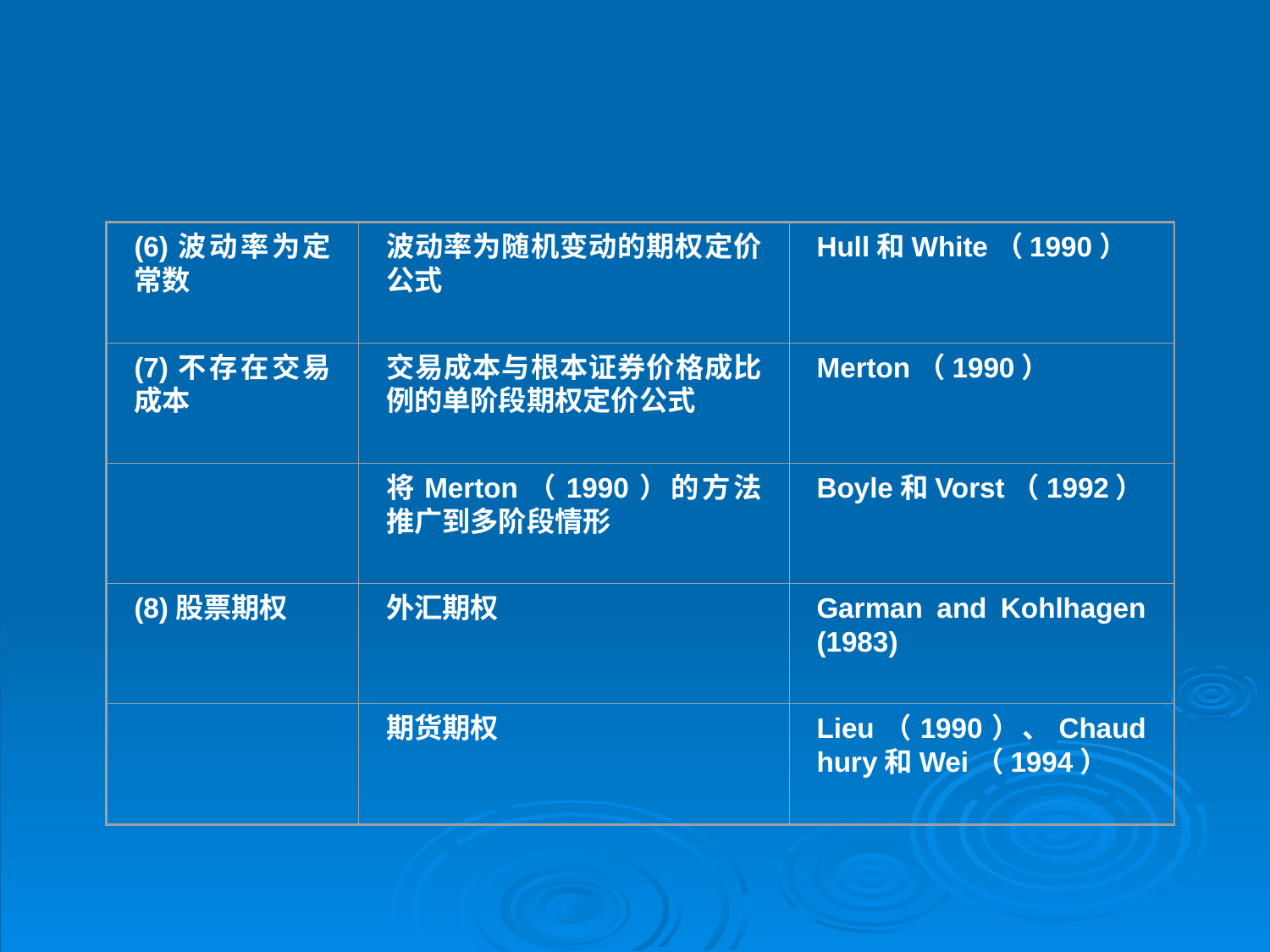

#

(6)波动率为定常数

波动率为随机变动的期权定价公式

Hull和White（1990）

(7)不存在交易成本

交易成本与根本证券价格成比例的单阶段期权定价公式

Merton（1990）

将Merton（1990）的方法推广到多阶段情形

Boyle和Vorst（1992）

(8)股票期权

外汇期权

Garman and Kohlhagen (1983)

期货期权

Lieu（1990）、Chaudhury和Wei（1994）